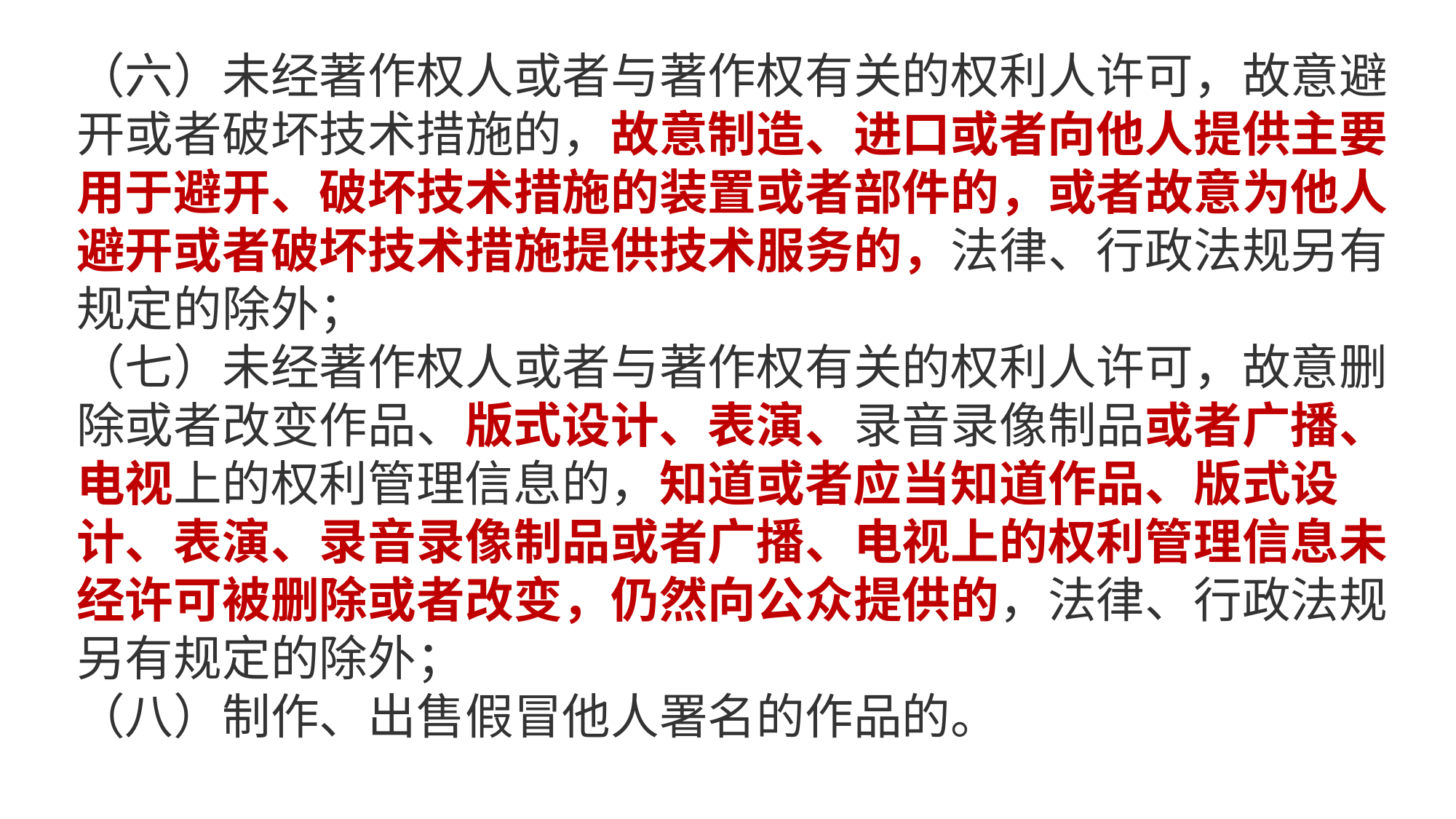

（六）未经著作权人或者与著作权有关的权利人许可，故意避开或者破坏技术措施的，故意制造、进口或者向他人提供主要用于避开、破坏技术措施的装置或者部件的，或者故意为他人避开或者破坏技术措施提供技术服务的，法律、行政法规另有规定的除外；
（七）未经著作权人或者与著作权有关的权利人许可，故意删除或者改变作品、版式设计、表演、录音录像制品或者广播、电视上的权利管理信息的，知道或者应当知道作品、版式设计、表演、录音录像制品或者广播、电视上的权利管理信息未经许可被删除或者改变，仍然向公众提供的，法律、行政法规另有规定的除外；
（八）制作、出售假冒他人署名的作品的。